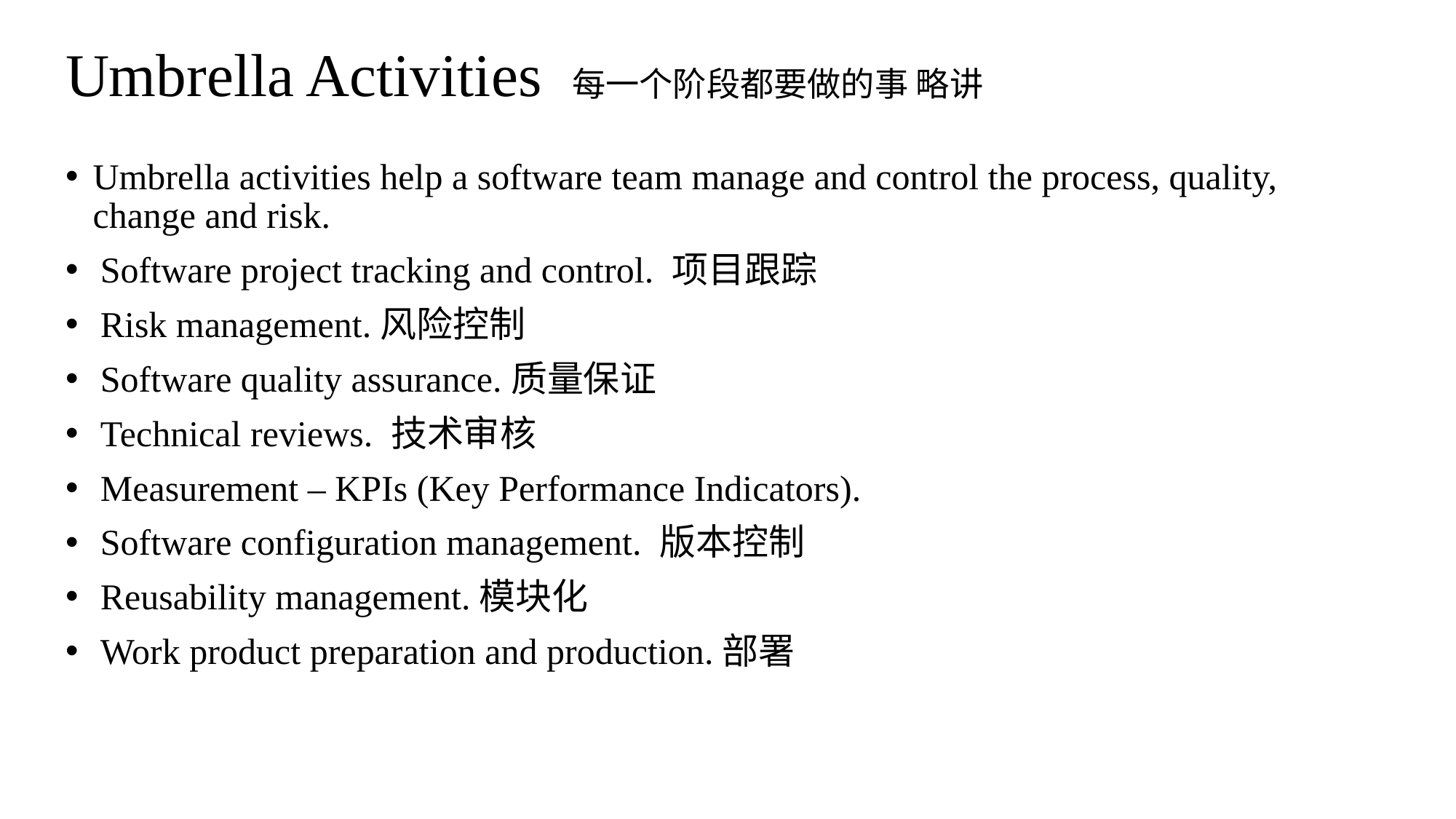

# Umbrella Activities 每一个阶段都要做的事 略讲
Umbrella activities help a software team manage and control the process, quality, change and risk.
Software project tracking and control. 项目跟踪
Risk management.风险控制
Software quality assurance.质量保证
Technical reviews. 技术审核
Measurement – KPIs (Key Performance Indicators).
Software configuration management. 版本控制
Reusability management.模块化
Work product preparation and production.部署
7